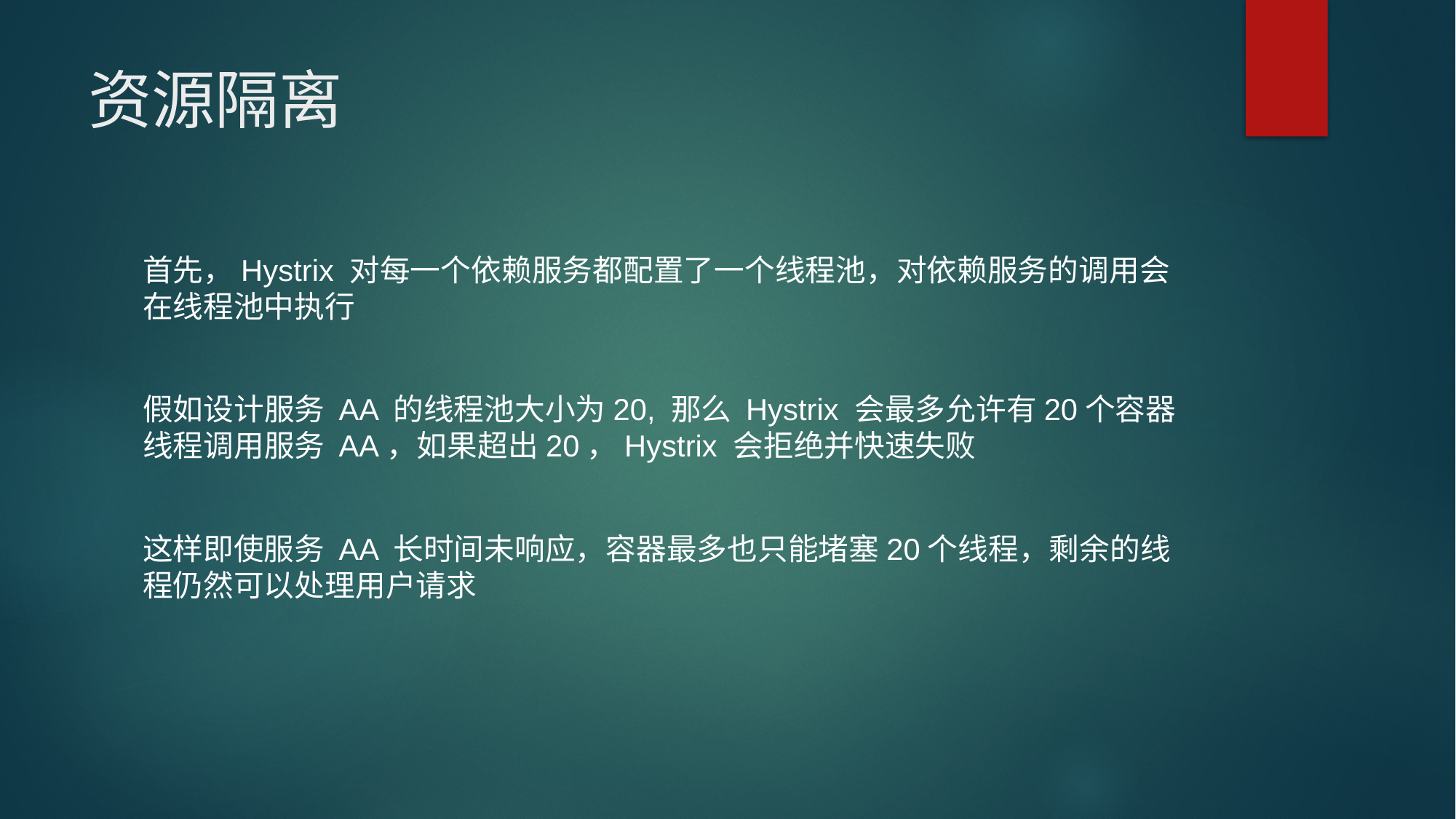

# 资源隔离
首先，Hystrix 对每一个依赖服务都配置了一个线程池，对依赖服务的调用会在线程池中执行

假如设计服务 AA 的线程池大小为20, 那么 Hystrix 会最多允许有20个容器线程调用服务 AA，如果超出20，Hystrix 会拒绝并快速失败

这样即使服务 AA 长时间未响应，容器最多也只能堵塞20个线程，剩余的线程仍然可以处理用户请求